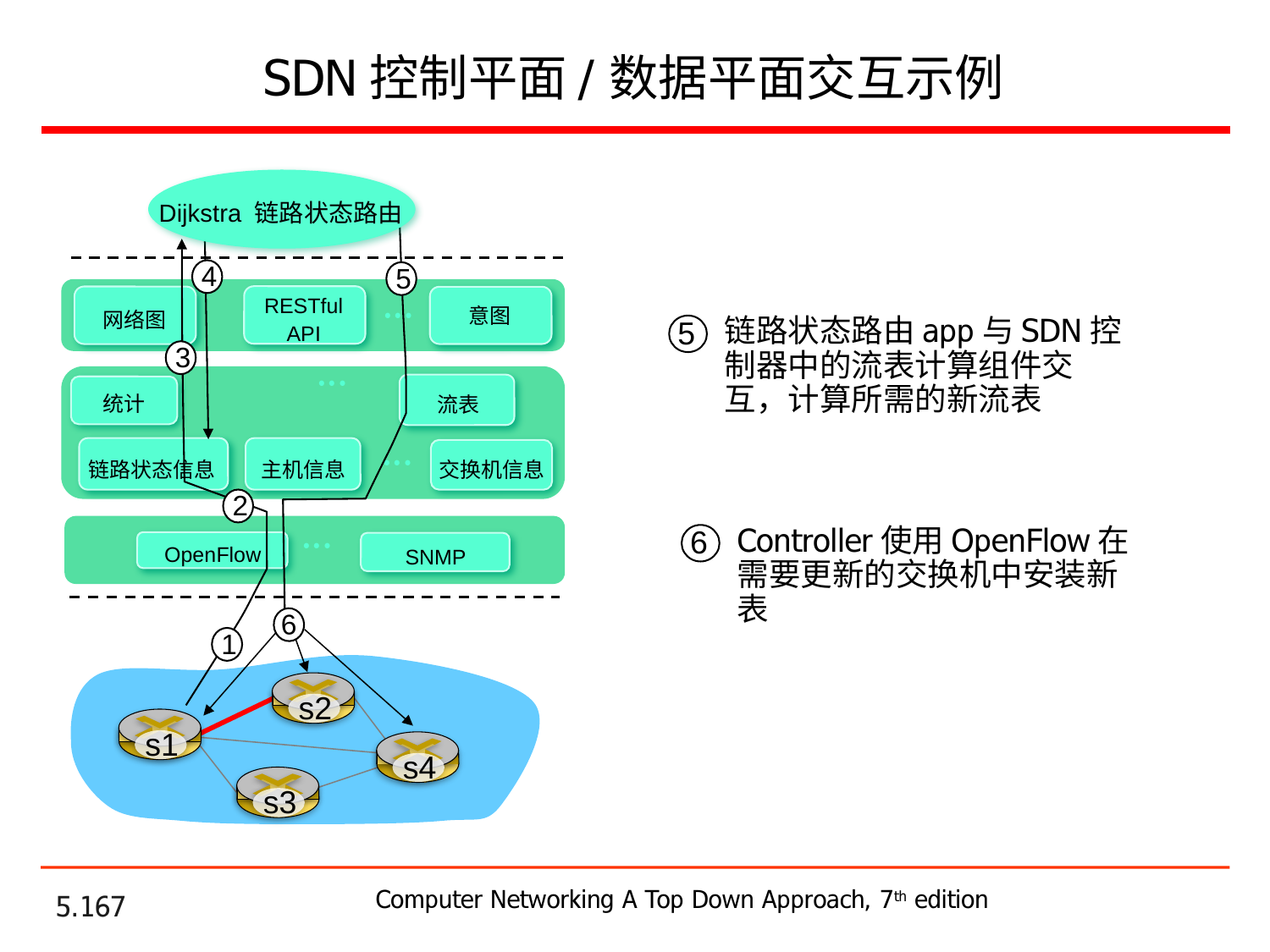

# SDN控制平面/数据平面交互示例

Dijkstra 链路状态路由

4

5

…

RESTful
API

网络图

意图
…
3

流表

统计
…

链路状态信息

主机信息

交换机信息
2

…

OpenFlow

SNMP
6

1

s2

s1

s4

s3

5

链路状态路由app与SDN控制器中的流表计算组件交互，计算所需的新流表
6

Controller使用OpenFlow在需要更新的交换机中安装新表